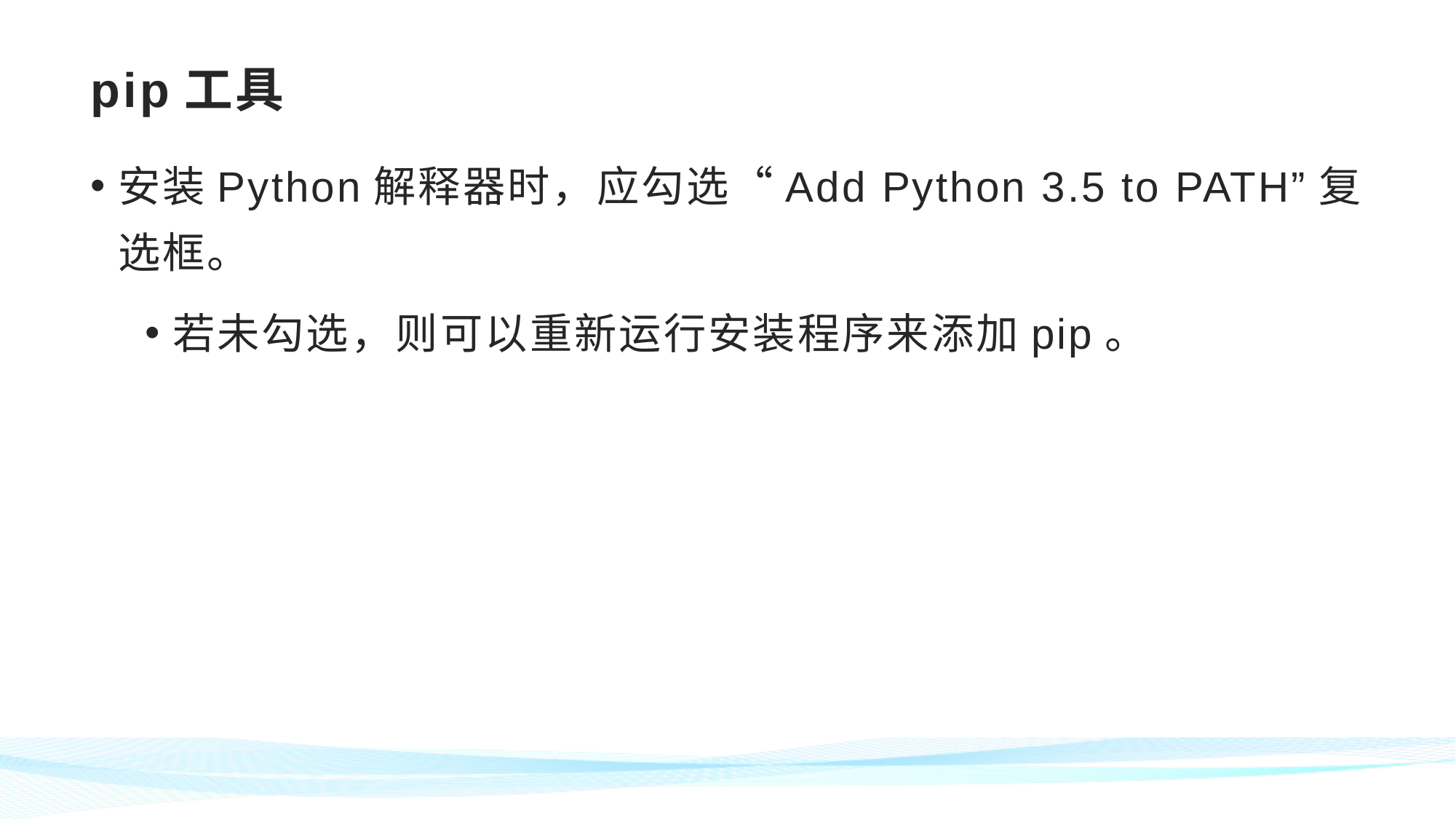

# pip工具
安装Python解释器时，应勾选“Add Python 3.5 to PATH”复选框。
若未勾选，则可以重新运行安装程序来添加pip。